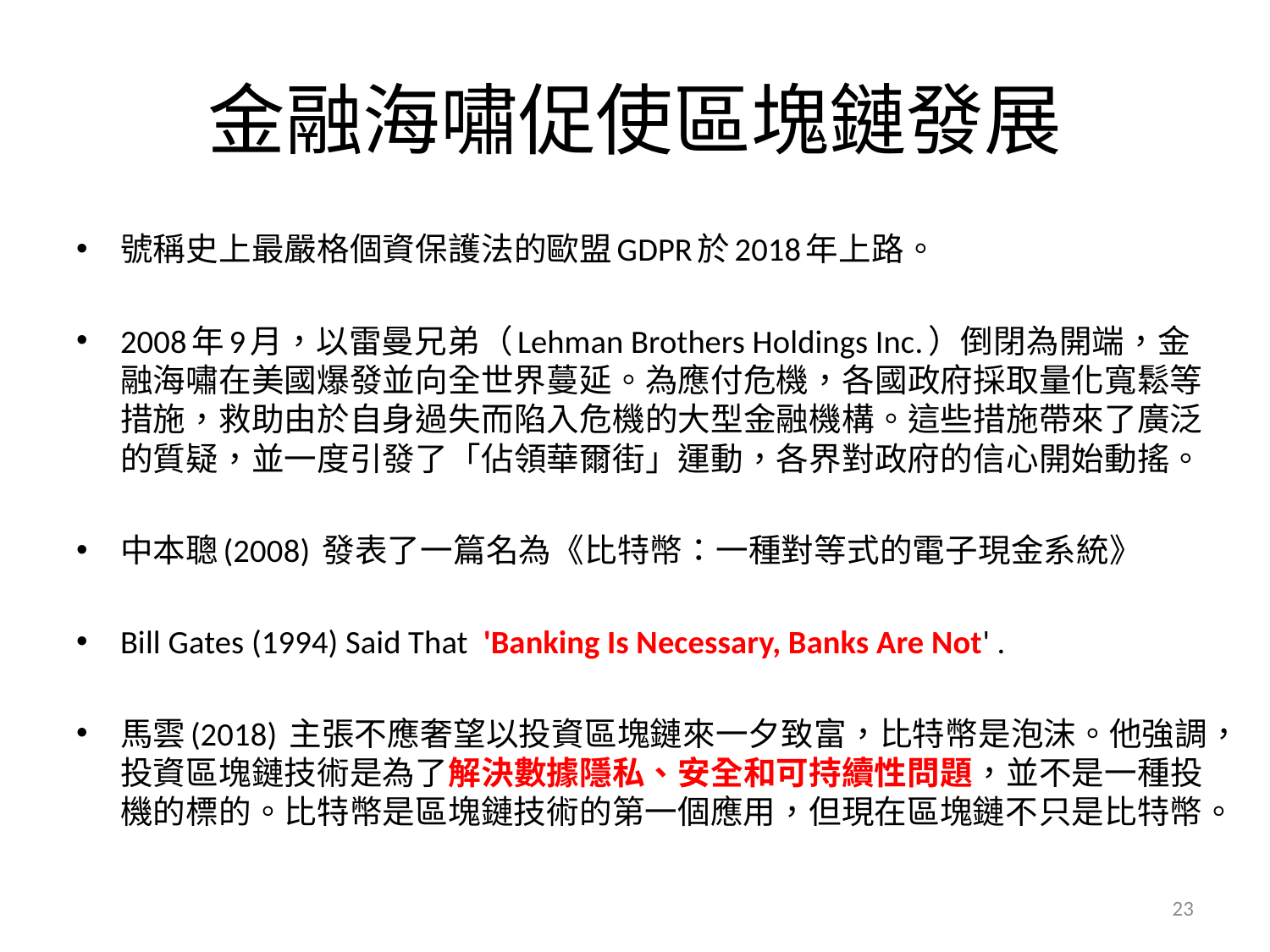

# 金融海嘯促使區塊鏈發展
號稱史上最嚴格個資保護法的歐盟GDPR於2018年上路。

2008年9月，以雷曼兄弟（Lehman Brothers Holdings Inc.）倒閉為開端，金融海嘯在美國爆發並向全世界蔓延。為應付危機，各國政府採取量化寬鬆等措施，救助由於自身過失而陷入危機的大型金融機構。這些措施帶來了廣泛的質疑，並一度引發了「佔領華爾街」運動，各界對政府的信心開始動搖。

中本聰(2008) 發表了一篇名為《比特幣：一種對等式的電子現金系統》

Bill Gates (1994) Said That  'Banking Is Necessary, Banks Are Not' .

馬雲(2018) 主張不應奢望以投資區塊鏈來一夕致富，比特幣是泡沫。他強調，投資區塊鏈技術是為了解決數據隱私、安全和可持續性問題，並不是一種投機的標的。比特幣是區塊鏈技術的第一個應用，但現在區塊鏈不只是比特幣。

23